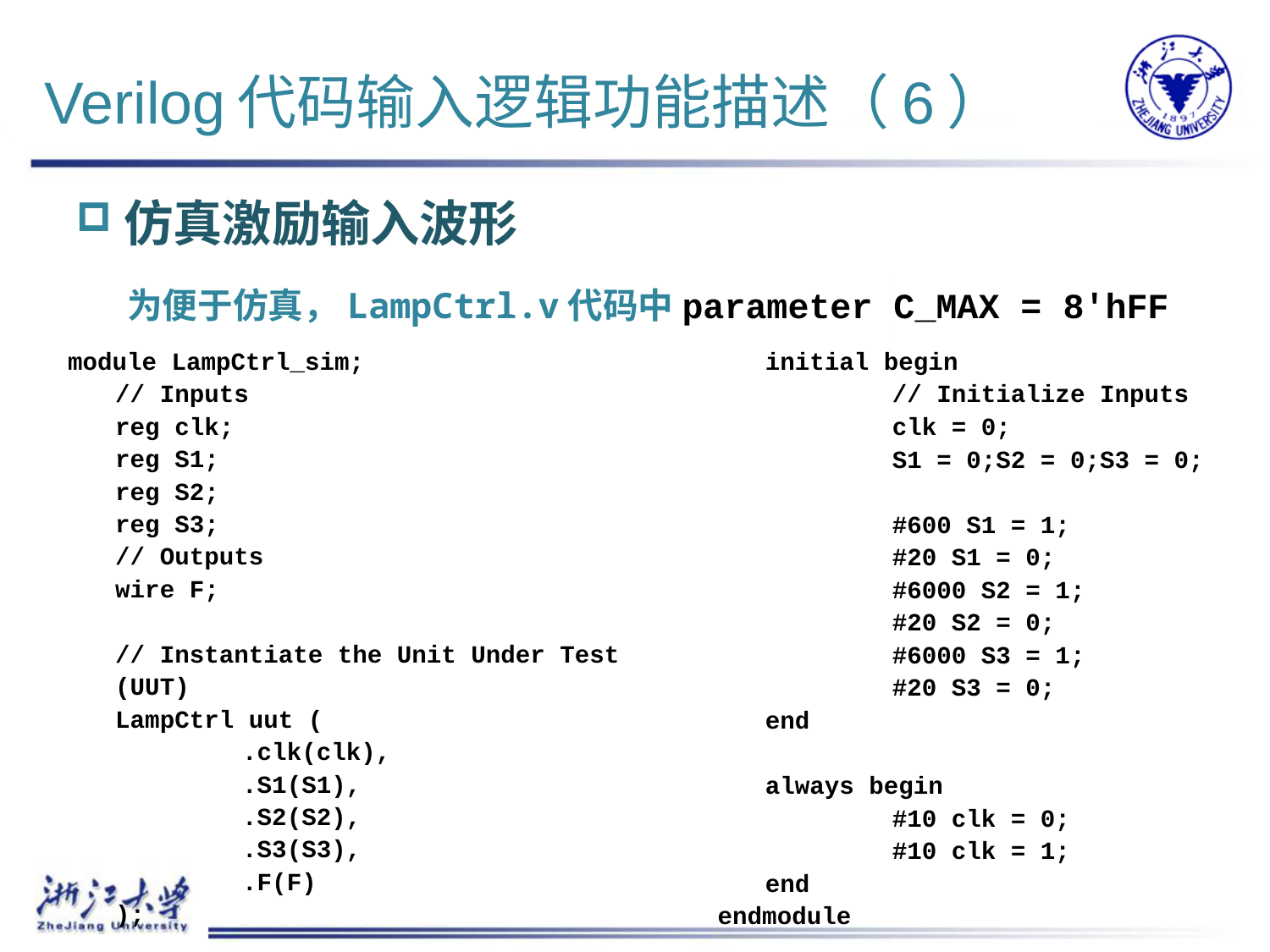

# Verilog代码输入逻辑功能描述（6）
仿真激励输入波形
为便于仿真，LampCtrl.v代码中parameter C_MAX = 8'hFF

module LampCtrl_sim;
	// Inputs
	reg clk;
	reg S1;
	reg S2;
	reg S3;
	// Outputs
	wire F;

	// Instantiate the Unit Under Test (UUT)
	LampCtrl uut (
		.clk(clk),
		.S1(S1),
		.S2(S2),
		.S3(S3),
		.F(F)
	);
	initial begin
		// Initialize Inputs
		clk = 0;
		S1 = 0;S2 = 0;S3 = 0;

		#600 S1 = 1;
		#20 S1 = 0;
		#6000 S2 = 1;
		#20 S2 = 0;
		#6000 S3 = 1;
		#20 S3 = 0;
	end

	always begin
		#10 clk = 0;
		#10 clk = 1;
	end
endmodule